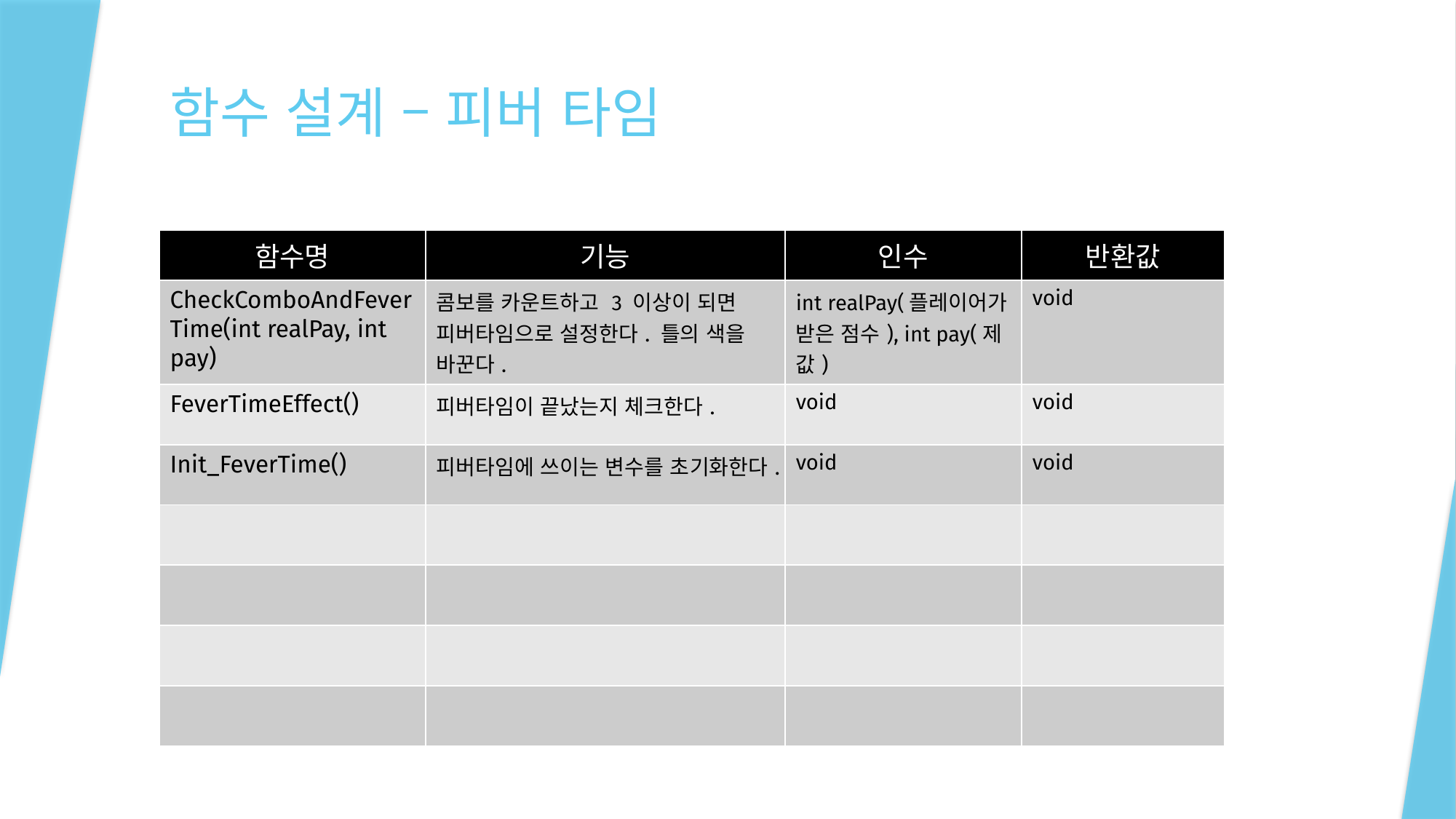

# 함수 설계 – 피버 타임
| 함수명 | 기능 | 인수 | 반환값 |
| --- | --- | --- | --- |
| CheckComboAndFeverTime(int realPay, int pay) | 콤보를 카운트하고 3 이상이 되면 피버타임으로 설정한다. 틀의 색을 바꾼다. | int realPay(플레이어가 받은 점수), int pay(제 값) | void |
| FeverTimeEffect() | 피버타임이 끝났는지 체크한다. | void | void |
| Init\_FeverTime() | 피버타임에 쓰이는 변수를 초기화한다. | void | void |
|  |  |  |  |
|  |  |  |  |
|  |  |  |  |
|  |  |  |  |